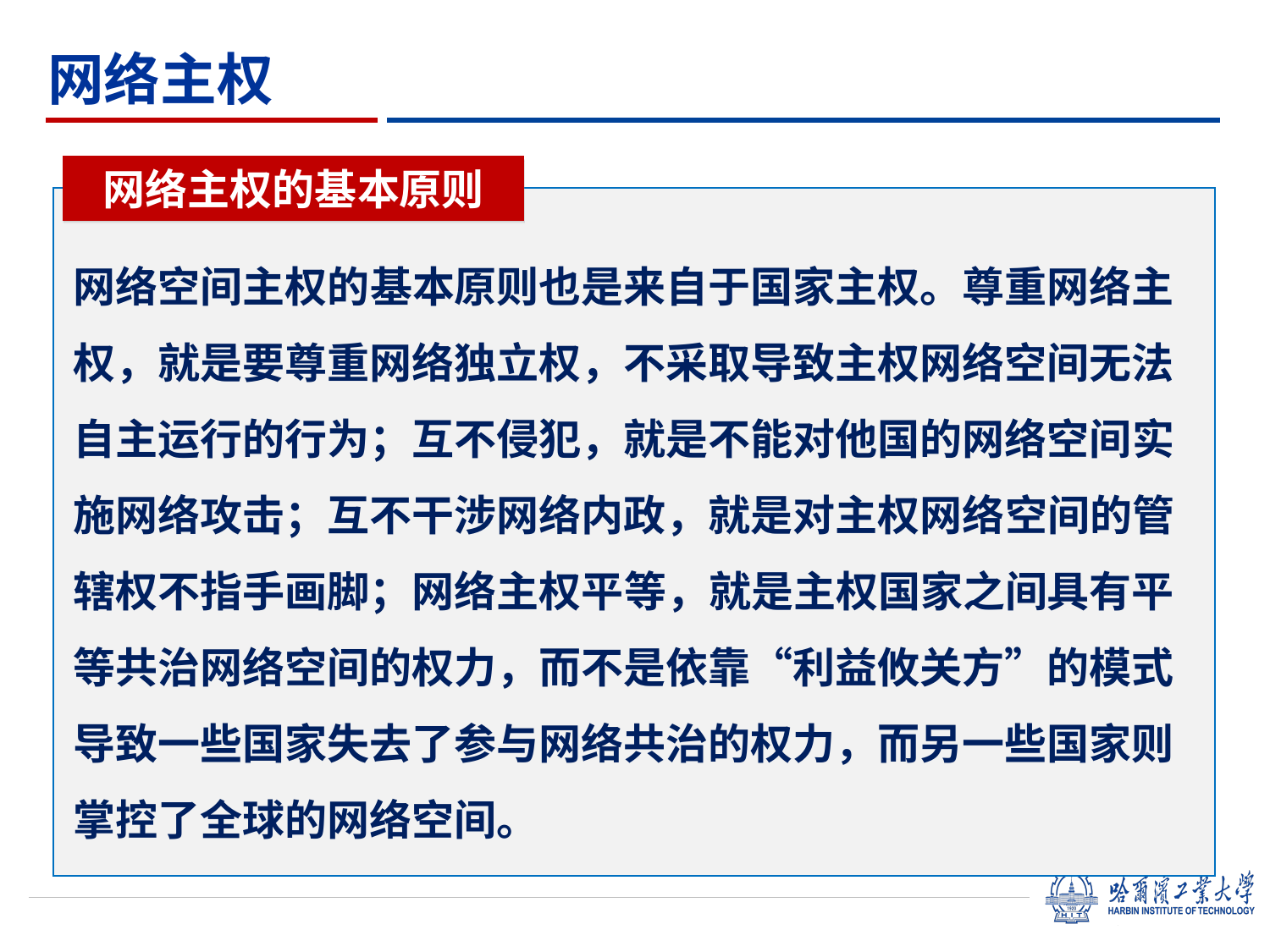

网络主权
网络主权的基本原则
网络空间主权的基本原则也是来自于国家主权。尊重网络主权，就是要尊重网络独立权，不采取导致主权网络空间无法自主运行的行为；互不侵犯，就是不能对他国的网络空间实施网络攻击；互不干涉网络内政，就是对主权网络空间的管辖权不指手画脚；网络主权平等，就是主权国家之间具有平等共治网络空间的权力，而不是依靠“利益攸关方”的模式导致一些国家失去了参与网络共治的权力，而另一些国家则掌控了全球的网络空间。